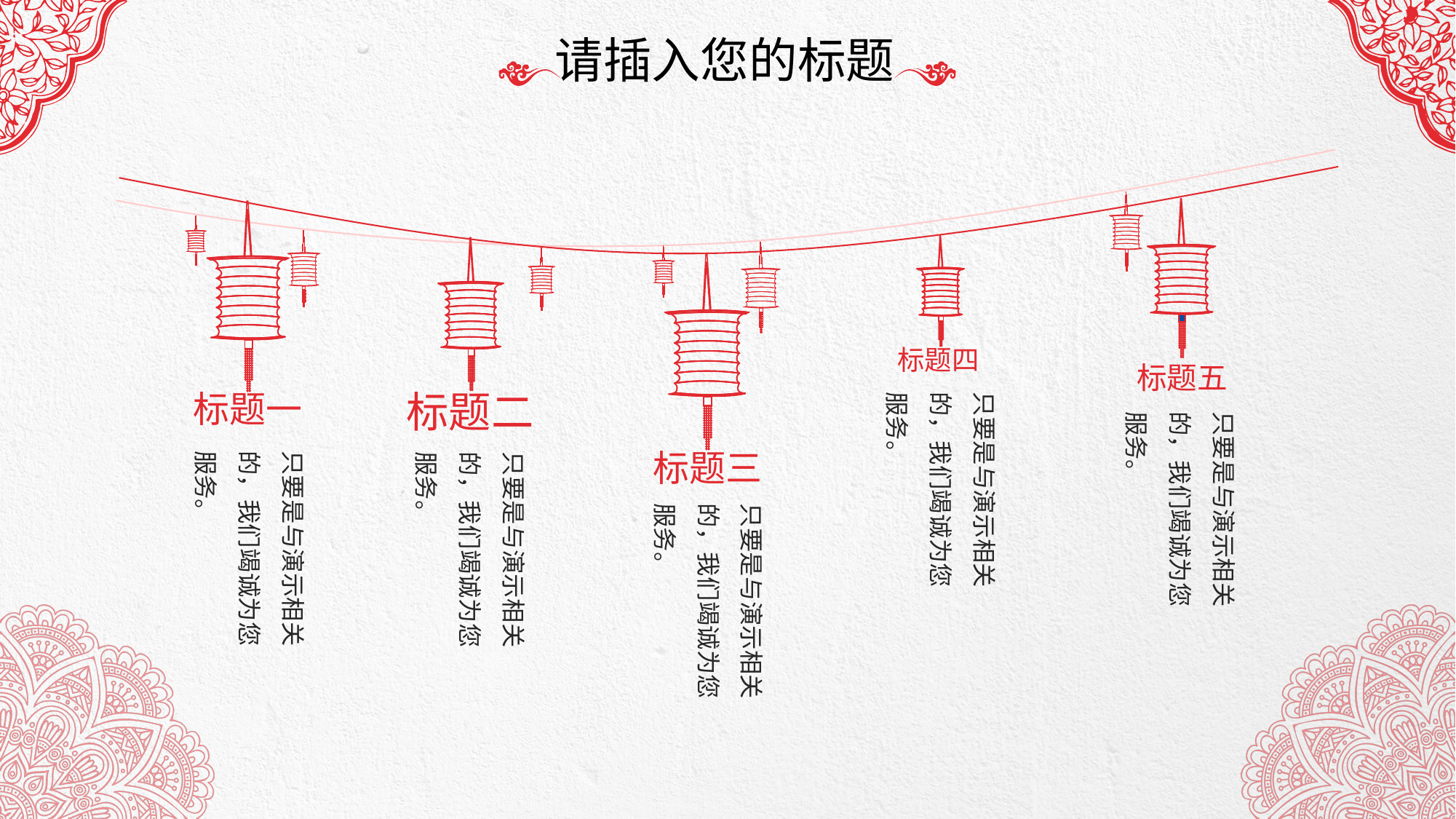

请插入您的标题

标题四
标题五
标题二
标题一
只要是与演示相关的，我们竭诚为您服务。
只要是与演示相关的，我们竭诚为您服务。
标题三
只要是与演示相关的，我们竭诚为您服务。
只要是与演示相关的，我们竭诚为您服务。
只要是与演示相关的，我们竭诚为您服务。